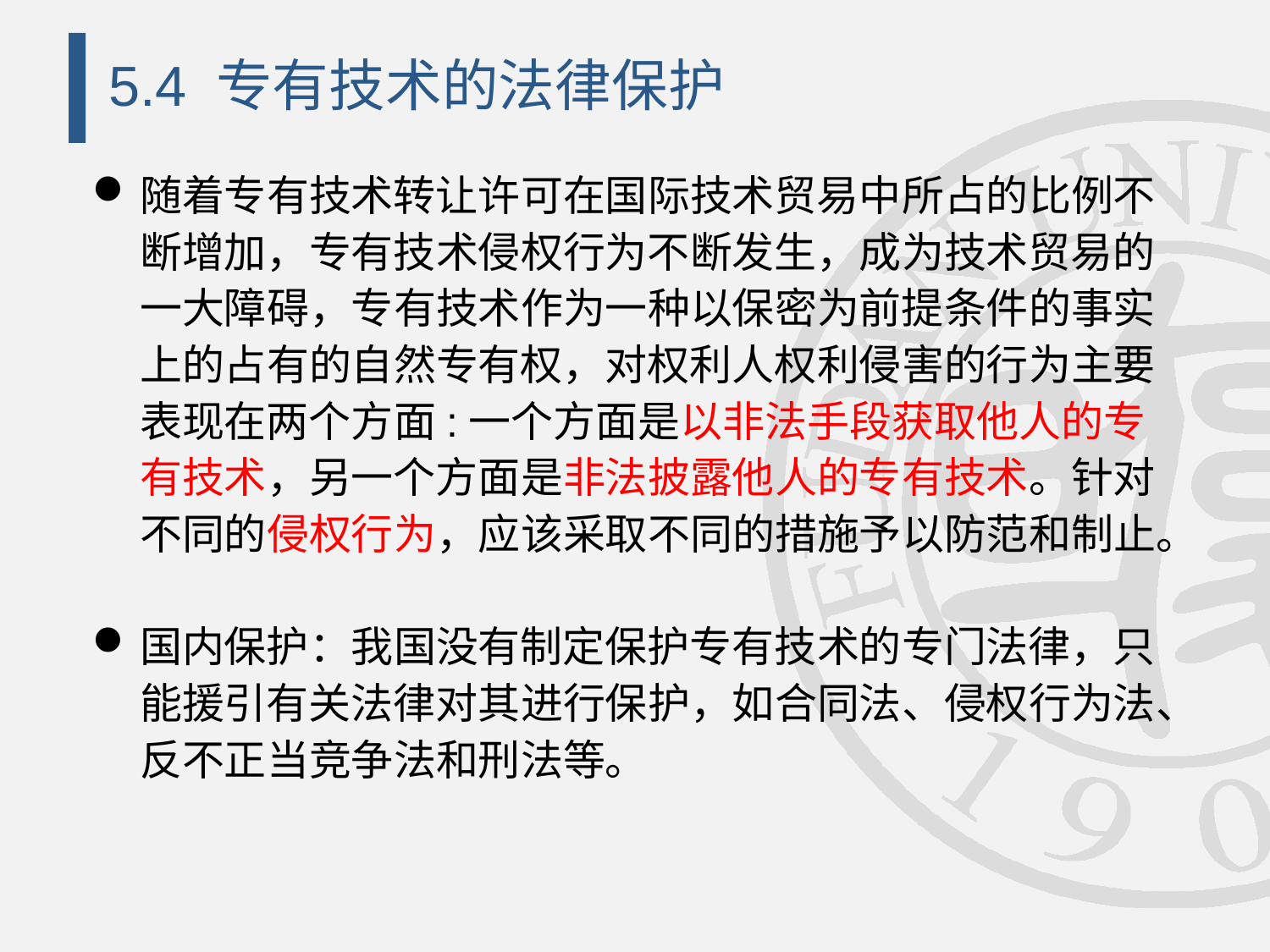

# 5.4 专有技术的法律保护
随着专有技术转让许可在国际技术贸易中所占的比例不断增加，专有技术侵权行为不断发生，成为技术贸易的一大障碍，专有技术作为一种以保密为前提条件的事实上的占有的自然专有权，对权利人权利侵害的行为主要表现在两个方面:一个方面是以非法手段获取他人的专有技术，另一个方面是非法披露他人的专有技术。针对不同的侵权行为，应该采取不同的措施予以防范和制止。

国内保护：我国没有制定保护专有技术的专门法律，只能援引有关法律对其进行保护，如合同法、侵权行为法、反不正当竞争法和刑法等。